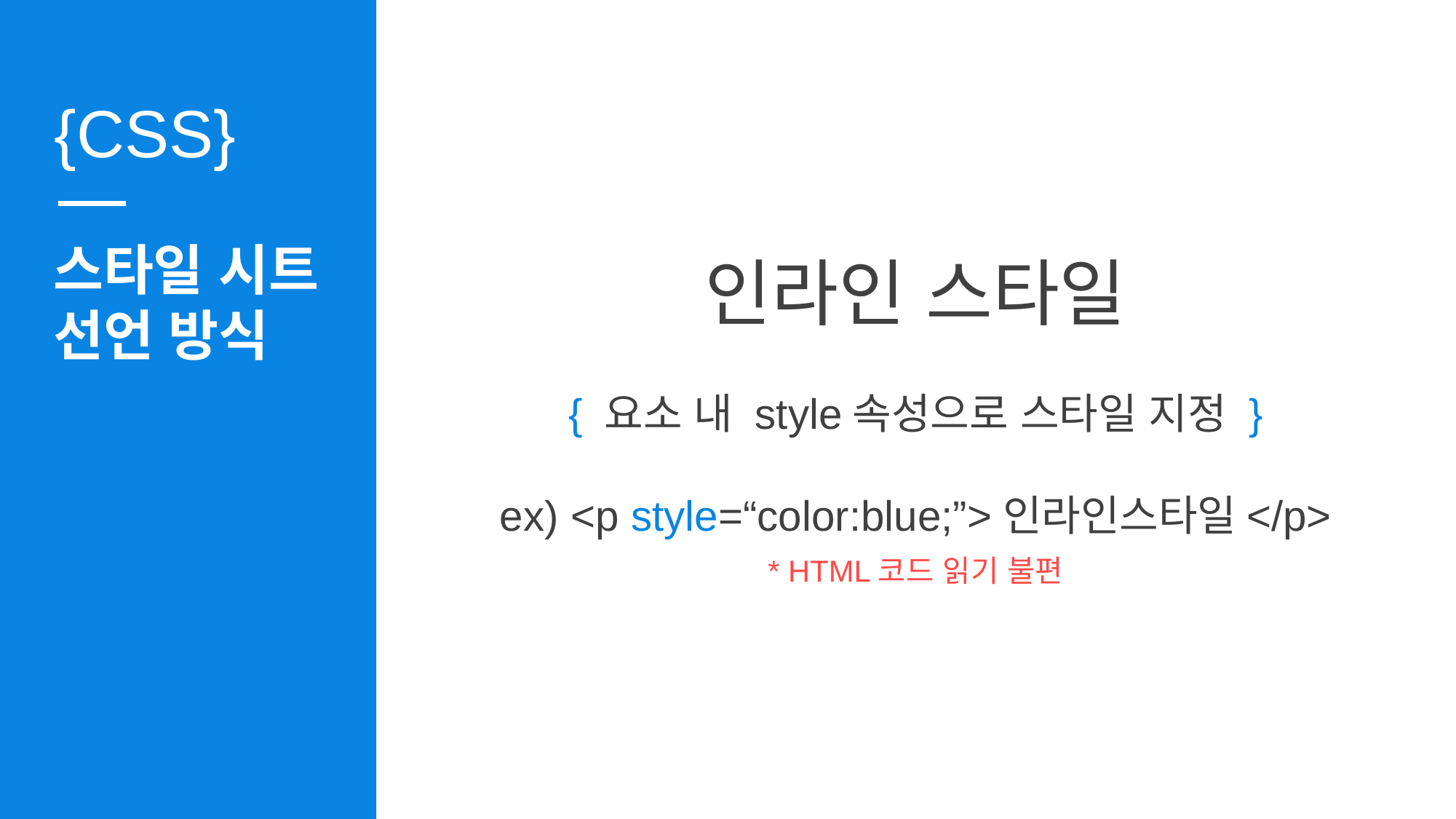

스타일 시트
선언 방식
인라인 스타일
{ 요소 내 style속성으로 스타일 지정 }
ex) <p style=“color:blue;”>인라인스타일</p>
* HTML코드 읽기 불편